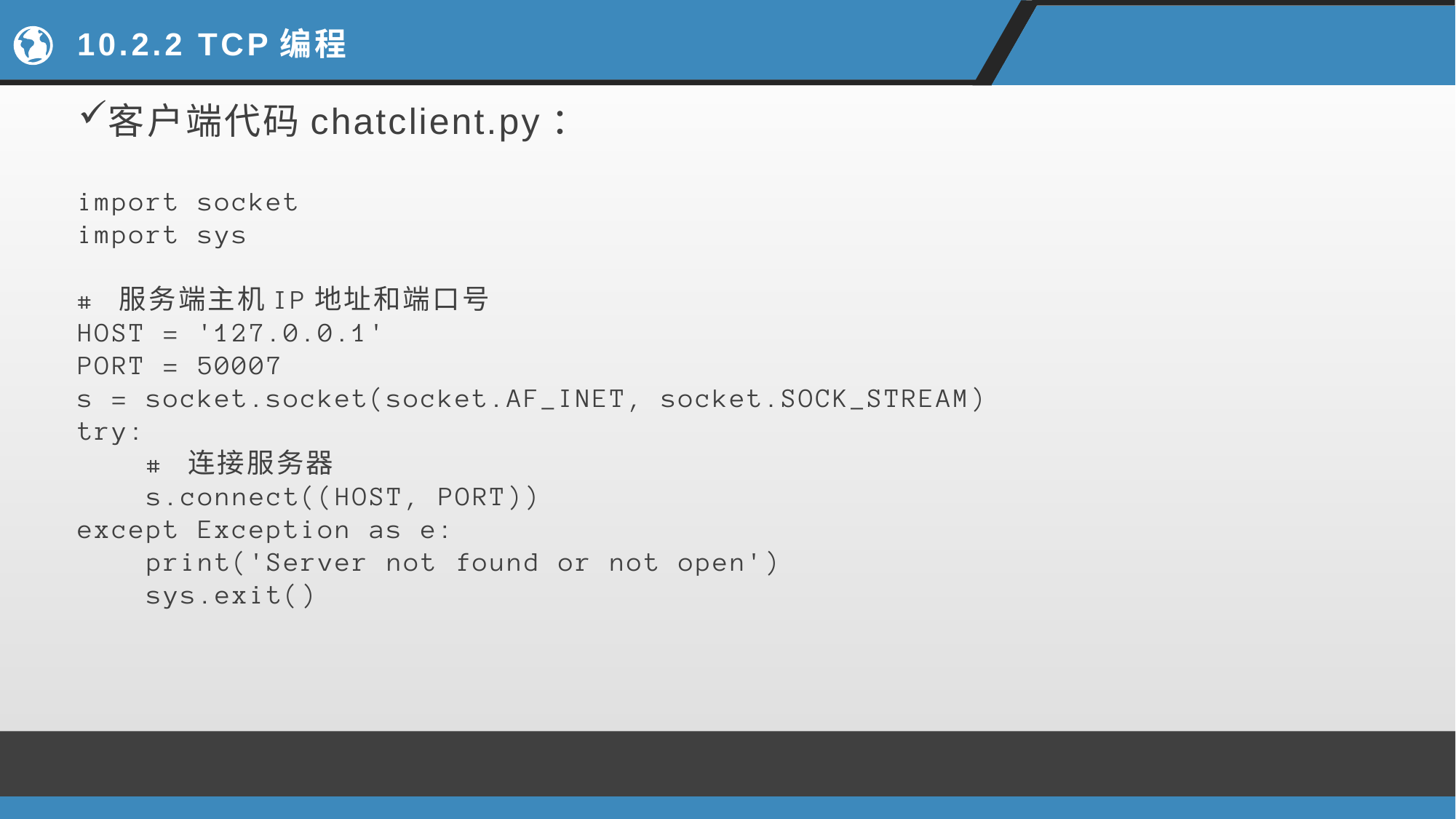

# 10.2.2 TCP编程

客户端代码chatclient.py：

import socket
import sys

# 服务端主机IP地址和端口号
HOST = '127.0.0.1'
PORT = 50007
s = socket.socket(socket.AF_INET, socket.SOCK_STREAM)
try:
    # 连接服务器
    s.connect((HOST, PORT))
except Exception as e:
    print('Server not found or not open')
    sys.exit()